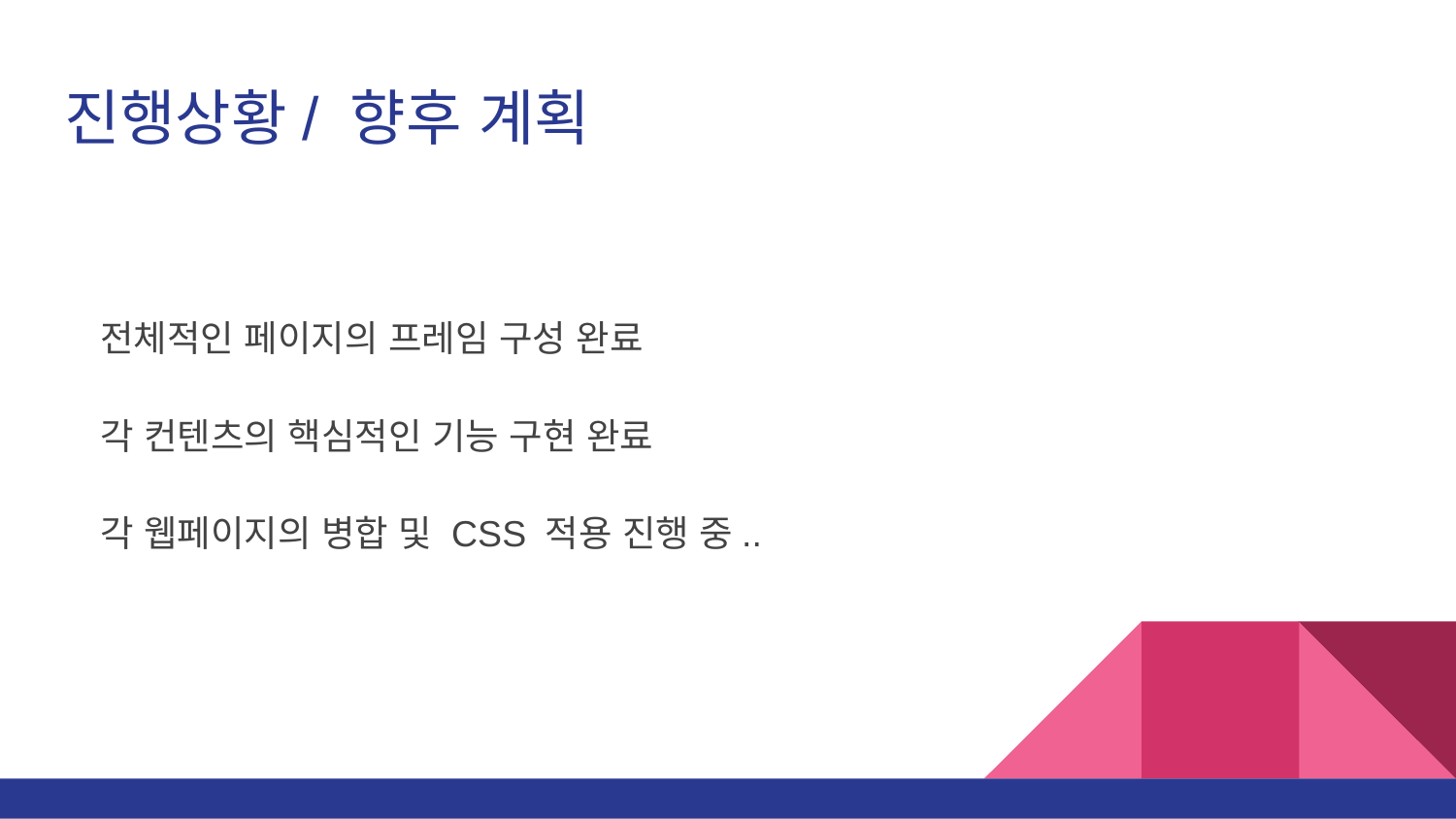

# 진행상황/ 향후 계획

전체적인 페이지의 프레임 구성 완료
각 컨텐츠의 핵심적인 기능 구현 완료
각 웹페이지의 병합 및 CSS 적용 진행 중..